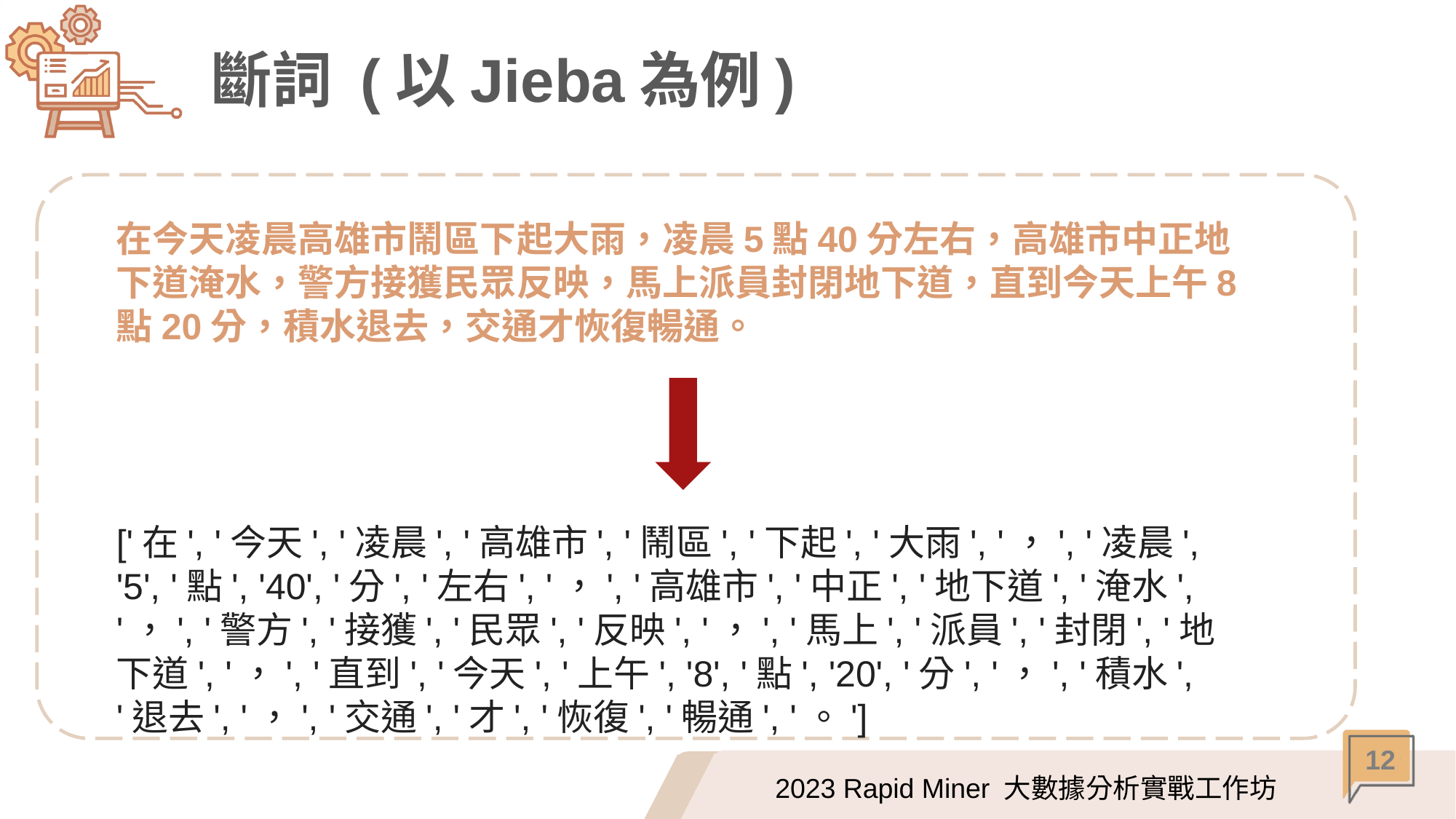

# 斷詞 (以Jieba為例)
在今天凌晨高雄市鬧區下起大雨，凌晨5點40分左右，高雄市中正地下道淹水，警方接獲民眾反映，馬上派員封閉地下道，直到今天上午8點20分，積水退去，交通才恢復暢通。

['在', '今天', '凌晨', '高雄市', '鬧區', '下起', '大雨', '，', '凌晨', '5', '點', '40', '分', '左右', '，', '高雄市', '中正', '地下道', '淹水', '，', '警方', '接獲', '民眾', '反映', '，', '馬上', '派員', '封閉', '地下道', '，', '直到', '今天', '上午', '8', '點', '20', '分', '，', '積水', '退去', '，', '交通', '才', '恢復', '暢通', '。']